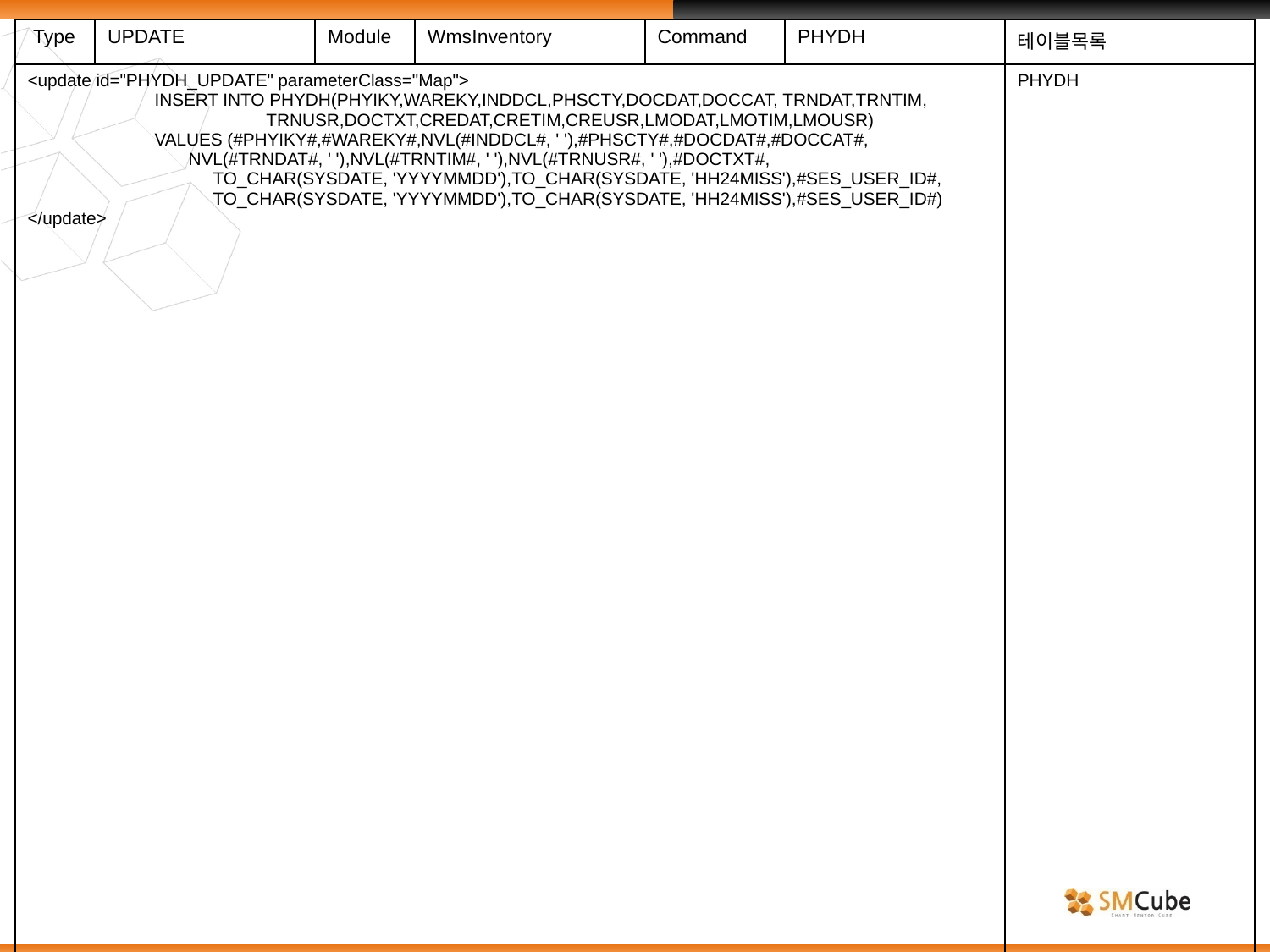

| Type | UPDATE | Module | WmsInventory | Command | PHYDH | 테이블목록 |
| --- | --- | --- | --- | --- | --- | --- |
| <update id="PHYDH\_UPDATE" parameterClass="Map"> INSERT INTO PHYDH(PHYIKY,WAREKY,INDDCL,PHSCTY,DOCDAT,DOCCAT, TRNDAT,TRNTIM, TRNUSR,DOCTXT,CREDAT,CRETIM,CREUSR,LMODAT,LMOTIM,LMOUSR) VALUES (#PHYIKY#,#WAREKY#,NVL(#INDDCL#, ' '),#PHSCTY#,#DOCDAT#,#DOCCAT#, NVL(#TRNDAT#, ' '),NVL(#TRNTIM#, ' '),NVL(#TRNUSR#, ' '),#DOCTXT#, TO\_CHAR(SYSDATE, 'YYYYMMDD'),TO\_CHAR(SYSDATE, 'HH24MISS'),#SES\_USER\_ID#, TO\_CHAR(SYSDATE, 'YYYYMMDD'),TO\_CHAR(SYSDATE, 'HH24MISS'),#SES\_USER\_ID#) </update> |  |  |  |  |  | PHYDH |